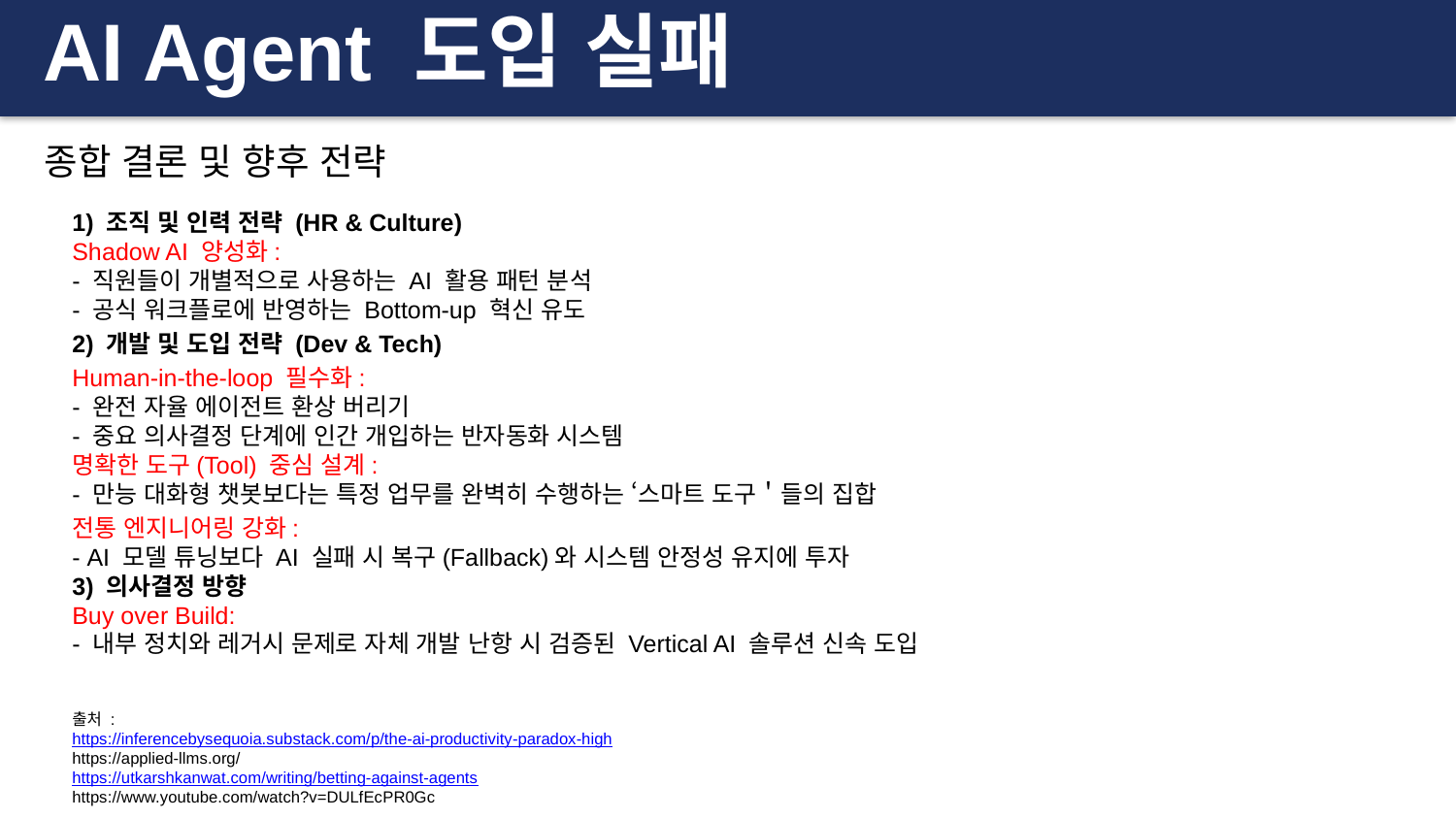

AI Agent 도입 실패
종합 결론 및 향후 전략
1) 조직 및 인력 전략 (HR & Culture)
Shadow AI 양성화:
- 직원들이 개별적으로 사용하는 AI 활용 패턴 분석
- 공식 워크플로에 반영하는 Bottom-up 혁신 유도
2) 개발 및 도입 전략 (Dev & Tech)
Human-in-the-loop 필수화:
- 완전 자율 에이전트 환상 버리기
- 중요 의사결정 단계에 인간 개입하는 반자동화 시스템
명확한 도구(Tool) 중심 설계:
- 만능 대화형 챗봇보다는 특정 업무를 완벽히 수행하는 ‘스마트 도구＇들의 집합
전통 엔지니어링 강화:
- AI 모델 튜닝보다 AI 실패 시 복구(Fallback)와 시스템 안정성 유지에 투자
3) 의사결정 방향
Buy over Build:
- 내부 정치와 레거시 문제로 자체 개발 난항 시 검증된 Vertical AI 솔루션 신속 도입
출처 :
https://inferencebysequoia.substack.com/p/the-ai-productivity-paradox-high
https://applied-llms.org/
https://utkarshkanwat.com/writing/betting-against-agents
https://www.youtube.com/watch?v=DULfEcPR0Gc